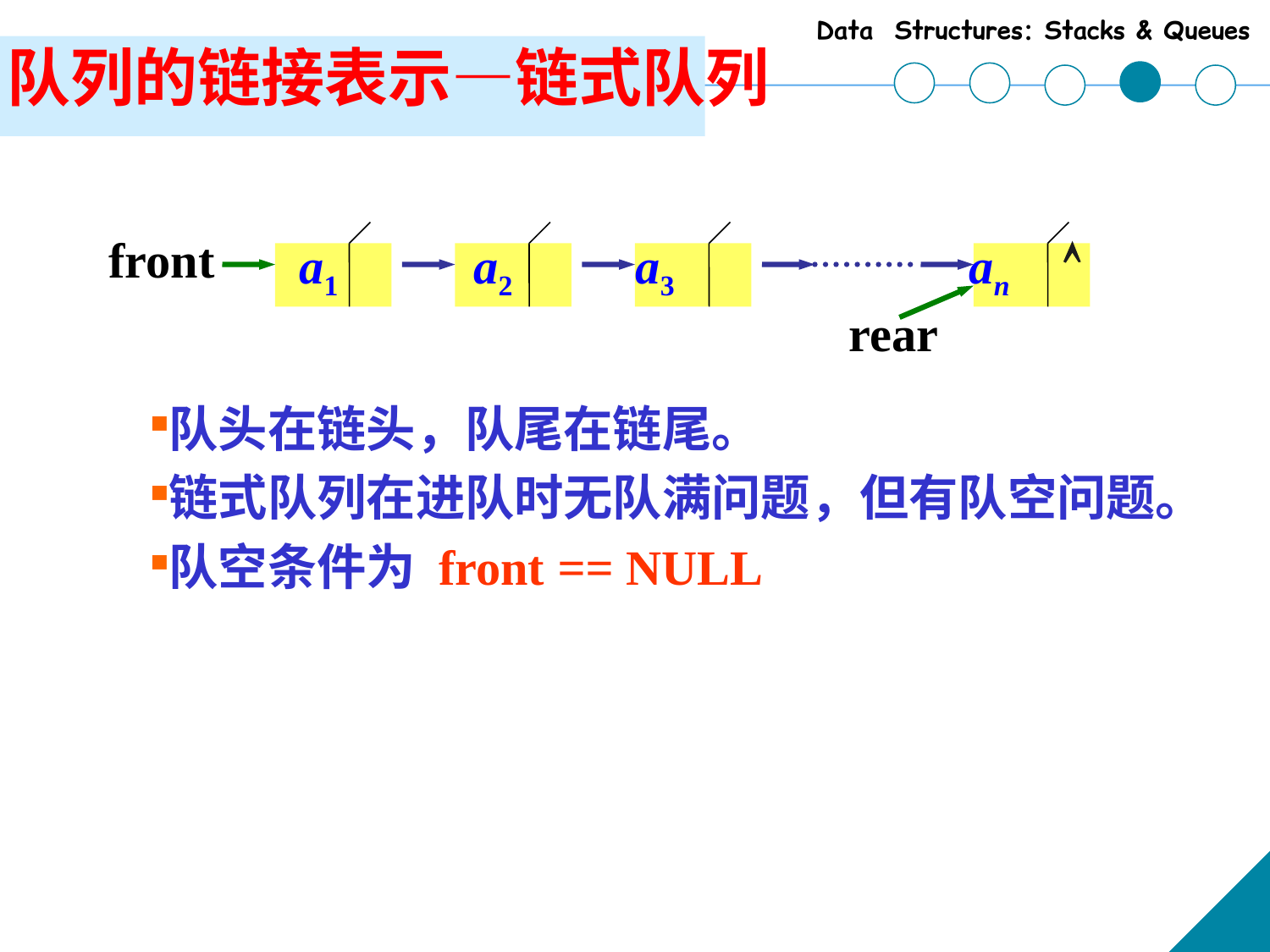

# 队列的链接表示—链式队列

front

a1           a2          a3                        an
∧

rear
队头在链头，队尾在链尾。
链式队列在进队时无队满问题，但有队空问题。
队空条件为 front == NULL